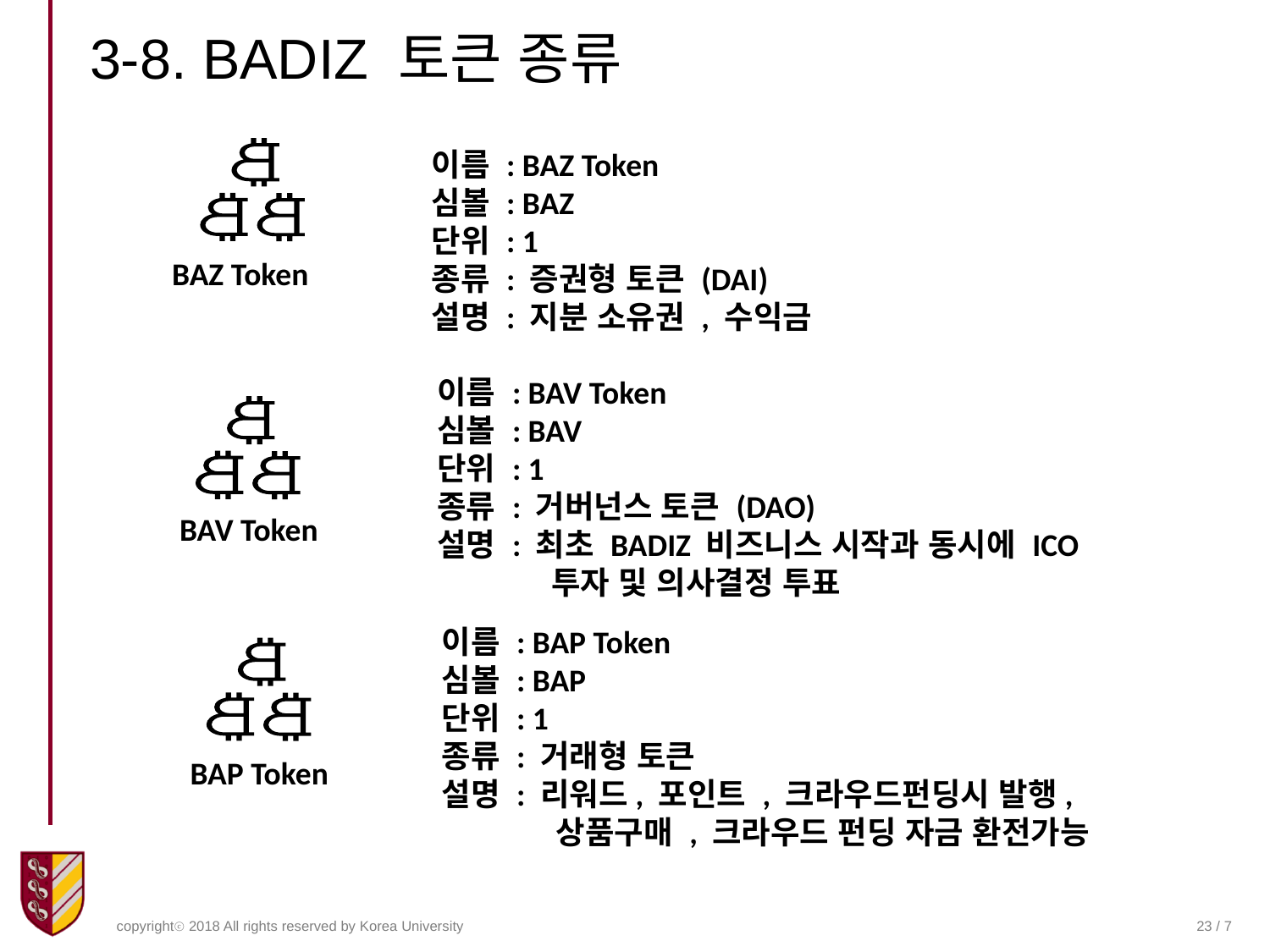

3-8. BADIZ 토큰 종류

이름 : BAZ Token
심볼 : BAZ
단위 : 1
종류 : 증권형 토큰 (DAI)
설명 : 지분 소유권 , 수익금
BAZ Token
이름 : BAV Token
심볼 : BAV
단위 : 1
종류 : 거버넌스 토큰 (DAO)
설명 : 최초 BADIZ 비즈니스 시작과 동시에 ICO
            투자 및 의사결정 투표

BAV Token
이름 : BAP Token
심볼 : BAP
단위 : 1
종류 : 거래형 토큰
설명 : 리워드, 포인트 , 크라우드펀딩시 발행,
            상품구매 , 크라우드 펀딩 자금 환전가능

BAP Token